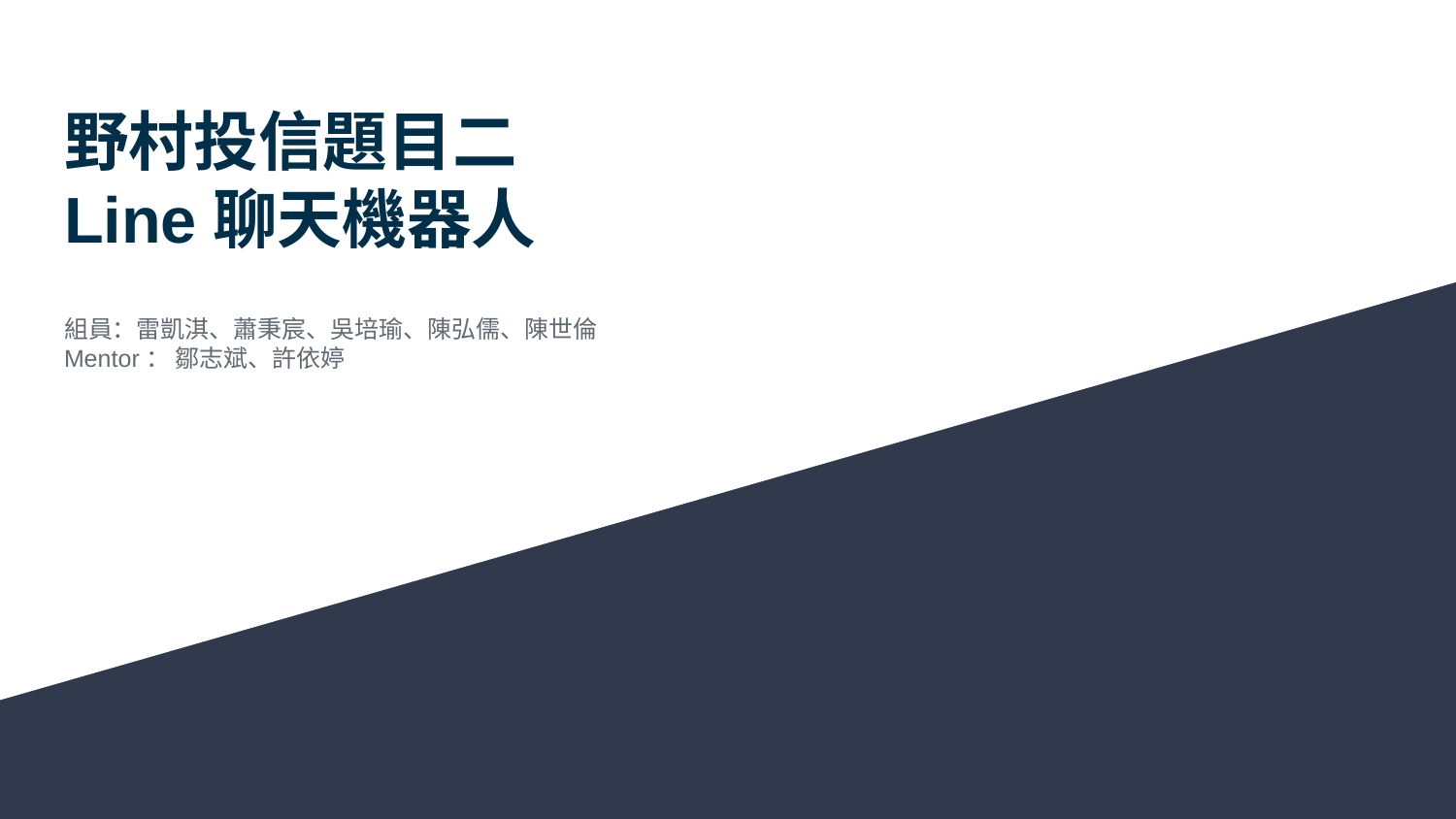

# 野村投信題目二
Line聊天機器人
組員：雷凱淇、蕭秉宸、吳培瑜、陳弘儒、陳世倫
Mentor： 鄒志斌、許依婷